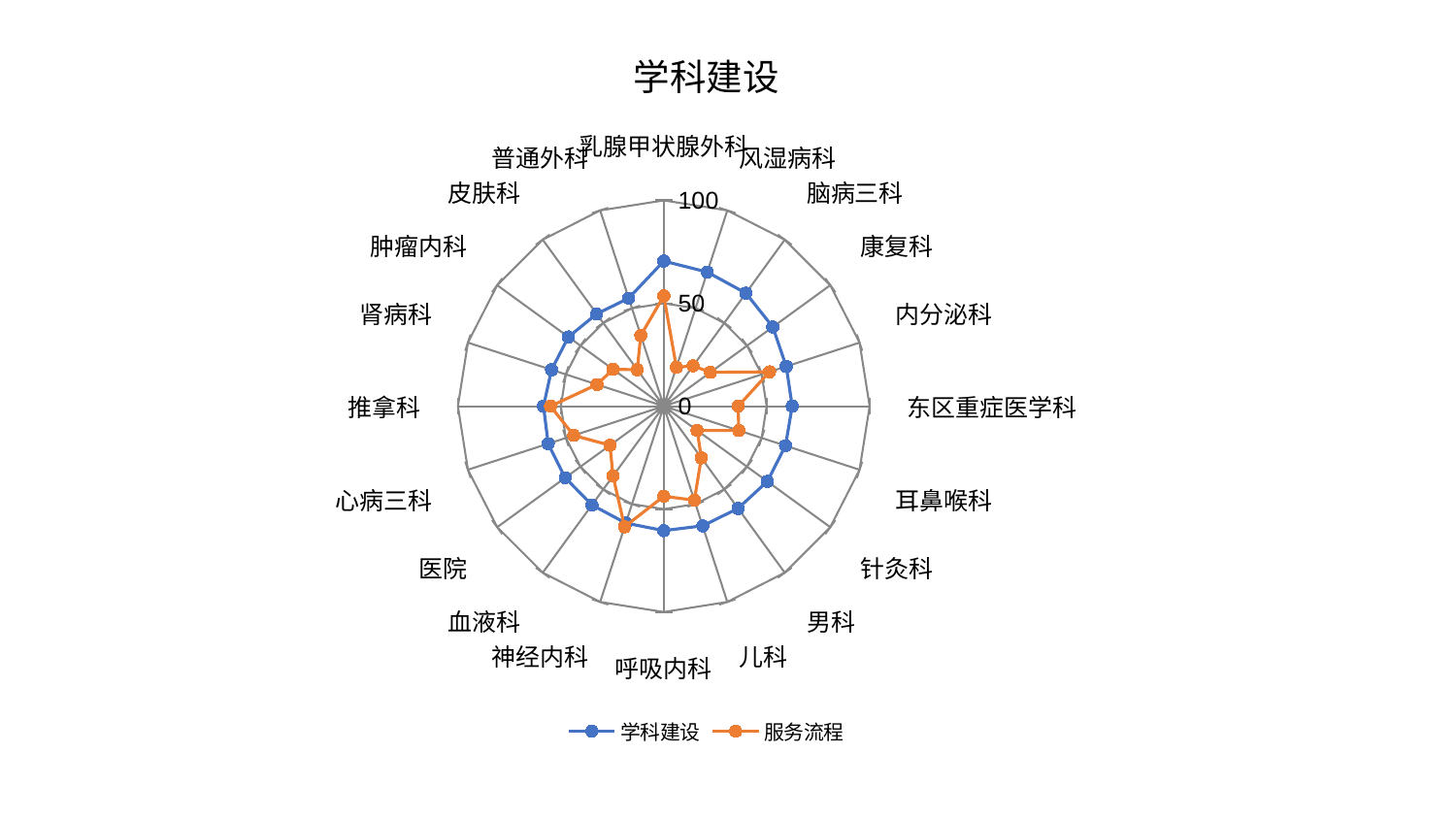

### Chart: 学科建设

| Category | 学科建设 | 服务流程 |
|---|---|---|
| 乳腺甲状腺外科 | 70.49270753028563 | 53.56861829658644 |
| 风湿病科 | 68.50464446876155 | 19.876237931635128 |
| 脑病三科 | 67.89433554489408 | 24.2436829863264 |
| 康复科 | 65.49107960244348 | 27.99815597726551 |
| 内分泌科 | 62.58265324760073 | 54.02042868615561 |
| 东区重症医学科 | 62.413122767010215 | 36.13915436426362 |
| 耳鼻喉科 | 62.199753174259584 | 38.34386263682365 |
| 针灸科 | 62.1969207468643 | 20.04129201424211 |
| 男科 | 61.41972375116549 | 31.04554474879723 |
| 儿科 | 61.1405284127339 | 48.02818694726711 |
| 呼吸内科 | 60.46655875510337 | 43.77530984942102 |
| 神经内科 | 59.721024564063164 | 61.601583834343536 |
| 血液科 | 59.352808752839856 | 41.92847193088889 |
| 医院 | 59.16250243840327 | 32.30618574169215 |
| 心病三科 | 59.02989638645522 | 46.002361243184936 |
| 推拿科 | 58.42566568211225 | 55.0088680415247 |
| 肾病科 | 57.29938231221842 | 34.0612524079458 |
| 肿瘤内科 | 57.25614918566214 | 30.4808990680407 |
| 皮肤科 | 55.41592009665221 | 21.92312311634059 |
| 普通外科 | 55.16812178232467 | 36.135790644222396 |
15